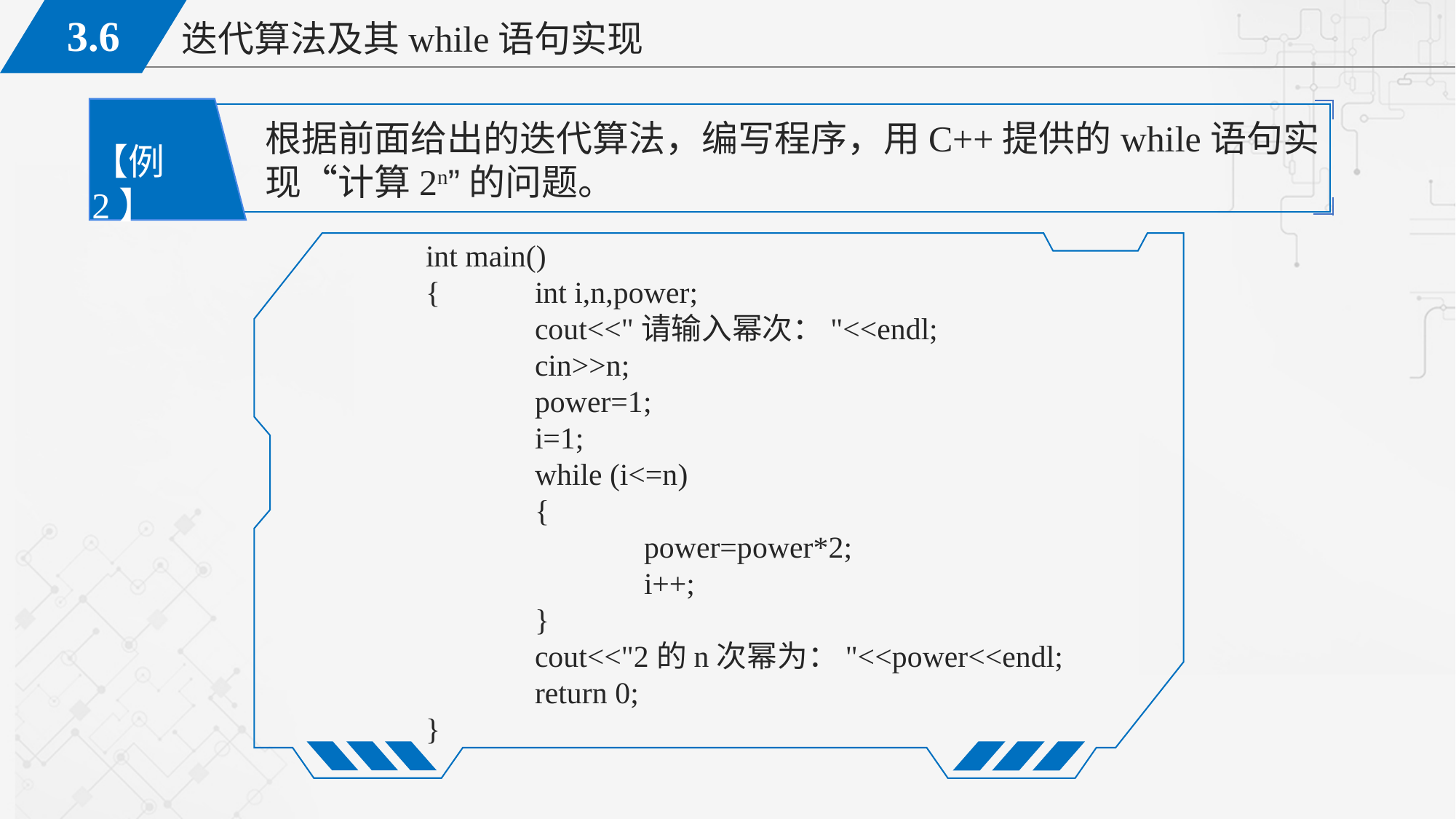

根据前面给出的迭代算法，编写程序，用C++提供的while语句实现“计算2n”的问题。
【例2】
int main()
{	int i,n,power;
	cout<<"请输入幂次："<<endl;
	cin>>n;
	power=1;
	i=1;
	while (i<=n)
	{
		power=power*2;
		i++;
	}
	cout<<"2的n次幂为："<<power<<endl;
	return 0;
}